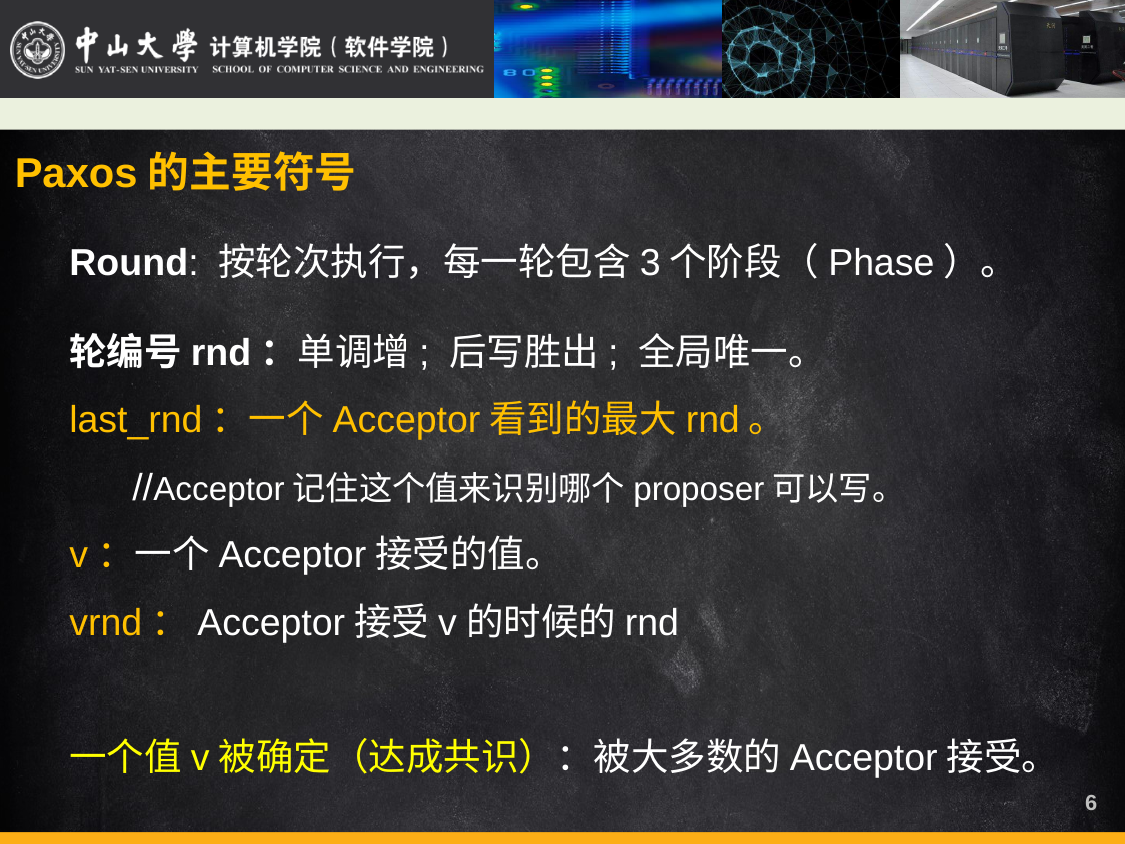

Paxos的主要符号
Round: 按轮次执行，每一轮包含3个阶段（Phase）。
轮编号rnd：单调增; 后写胜出; 全局唯一。
last_rnd：一个Acceptor看到的最大rnd。
      //Acceptor记住这个值来识别哪个proposer可以写。
v：一个Acceptor接受的值。
vrnd：Acceptor接受v的时候的rnd

一个值v被确定（达成共识）：被大多数的Acceptor接受。